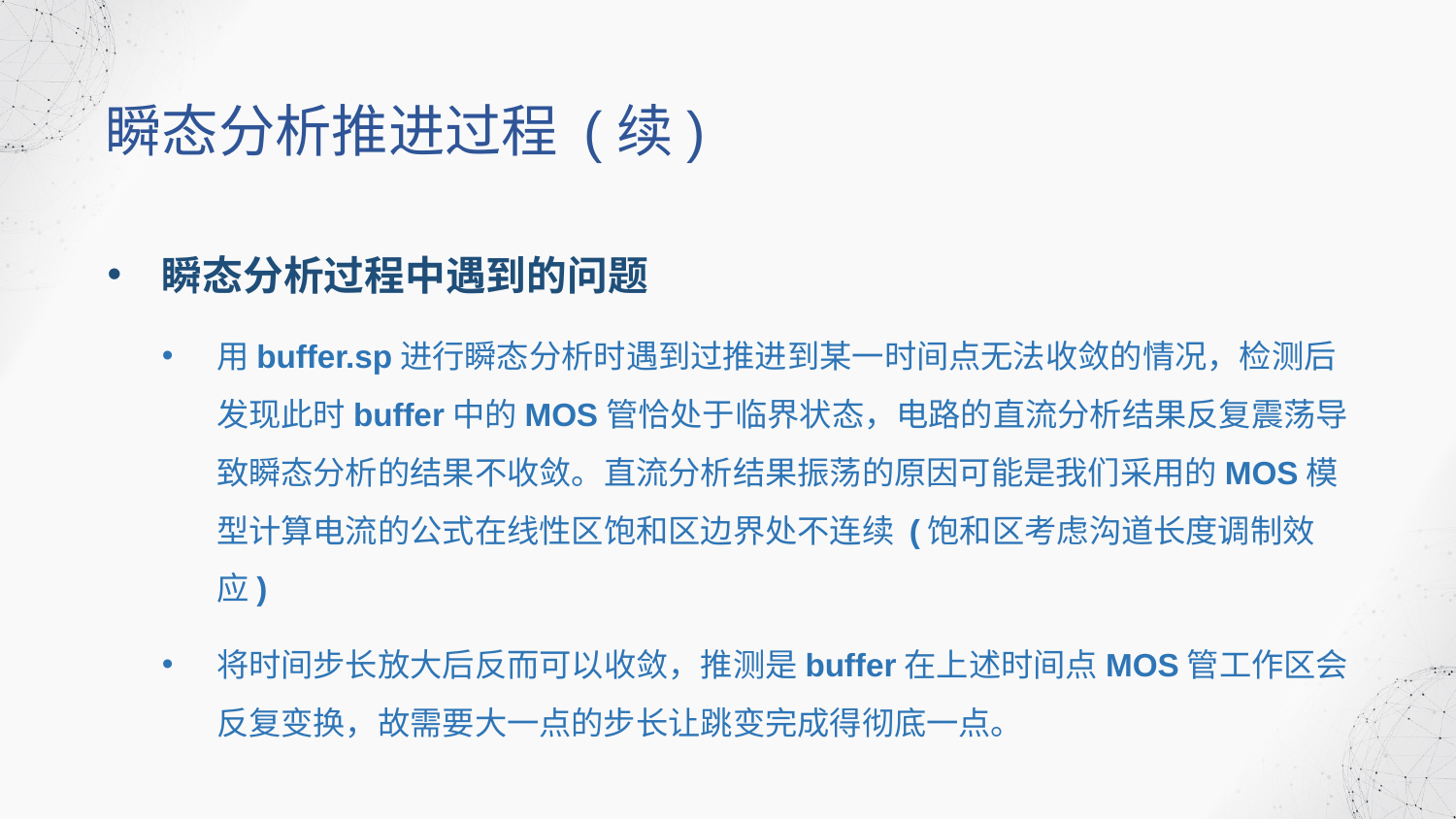

瞬态分析推进过程 (续)
瞬态分析过程中遇到的问题
用buffer.sp进行瞬态分析时遇到过推进到某一时间点无法收敛的情况，检测后发现此时buffer中的MOS管恰处于临界状态，电路的直流分析结果反复震荡导致瞬态分析的结果不收敛。直流分析结果振荡的原因可能是我们采用的MOS模型计算电流的公式在线性区饱和区边界处不连续 (饱和区考虑沟道长度调制效应)
将时间步长放大后反而可以收敛，推测是buffer在上述时间点MOS管工作区会反复变换，故需要大一点的步长让跳变完成得彻底一点。